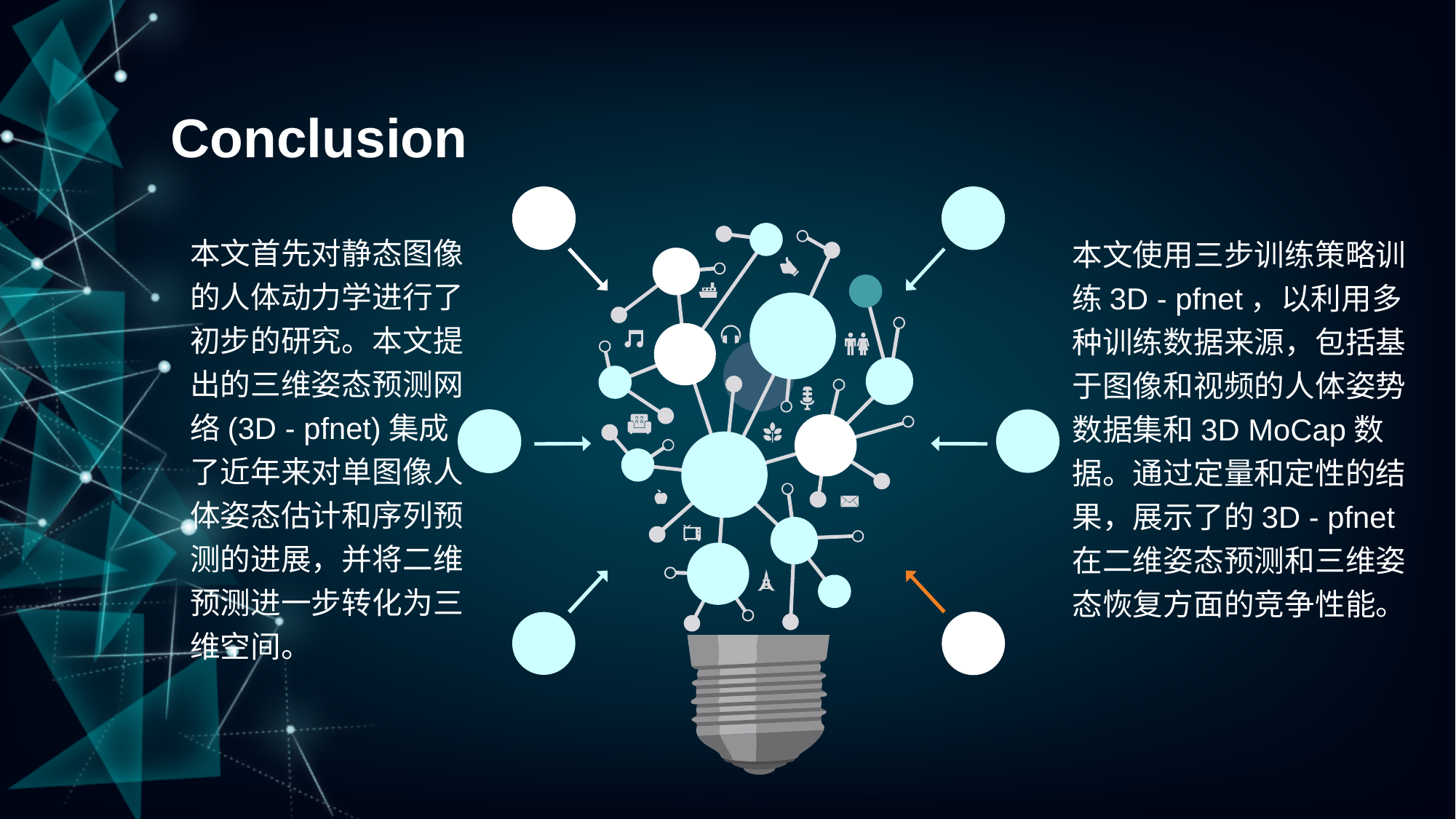

Conclusion

本文首先对静态图像的人体动力学进行了初步的研究。本文提出的三维姿态预测网络(3D - pfnet)集成了近年来对单图像人体姿态估计和序列预测的进展，并将二维预测进一步转化为三维空间。
本文使用三步训练策略训练3D - pfnet，以利用多种训练数据来源，包括基于图像和视频的人体姿势数据集和3D MoCap数据。通过定量和定性的结果，展示了的3D - pfnet在二维姿态预测和三维姿态恢复方面的竞争性能。